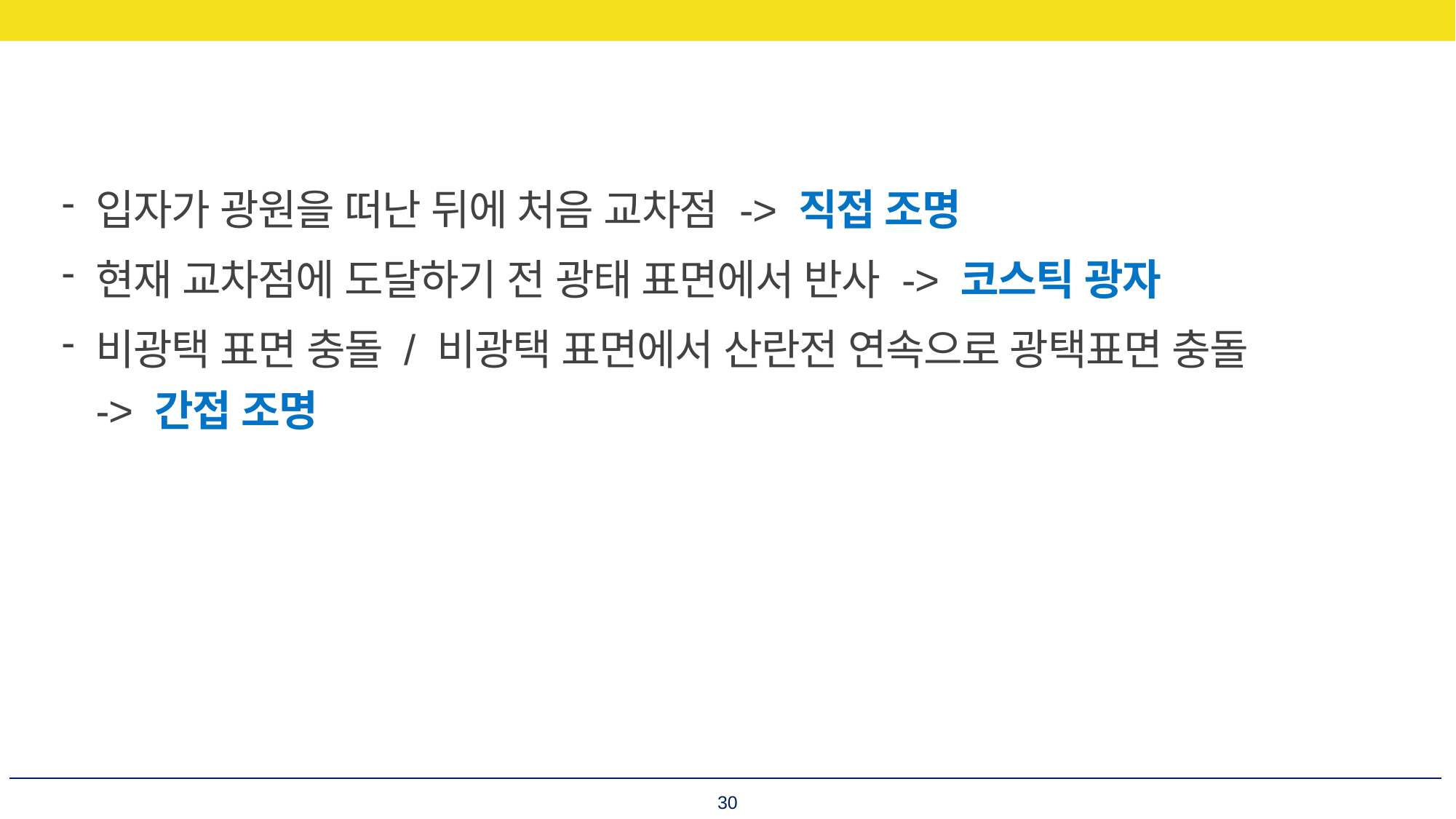

입자가 광원을 떠난 뒤에 처음 교차점 -> 직접 조명
현재 교차점에 도달하기 전 광태 표면에서 반사 -> 코스틱 광자
비광택 표면 충돌 / 비광택 표면에서 산란전 연속으로 광택표면 충돌
-> 간접 조명

30